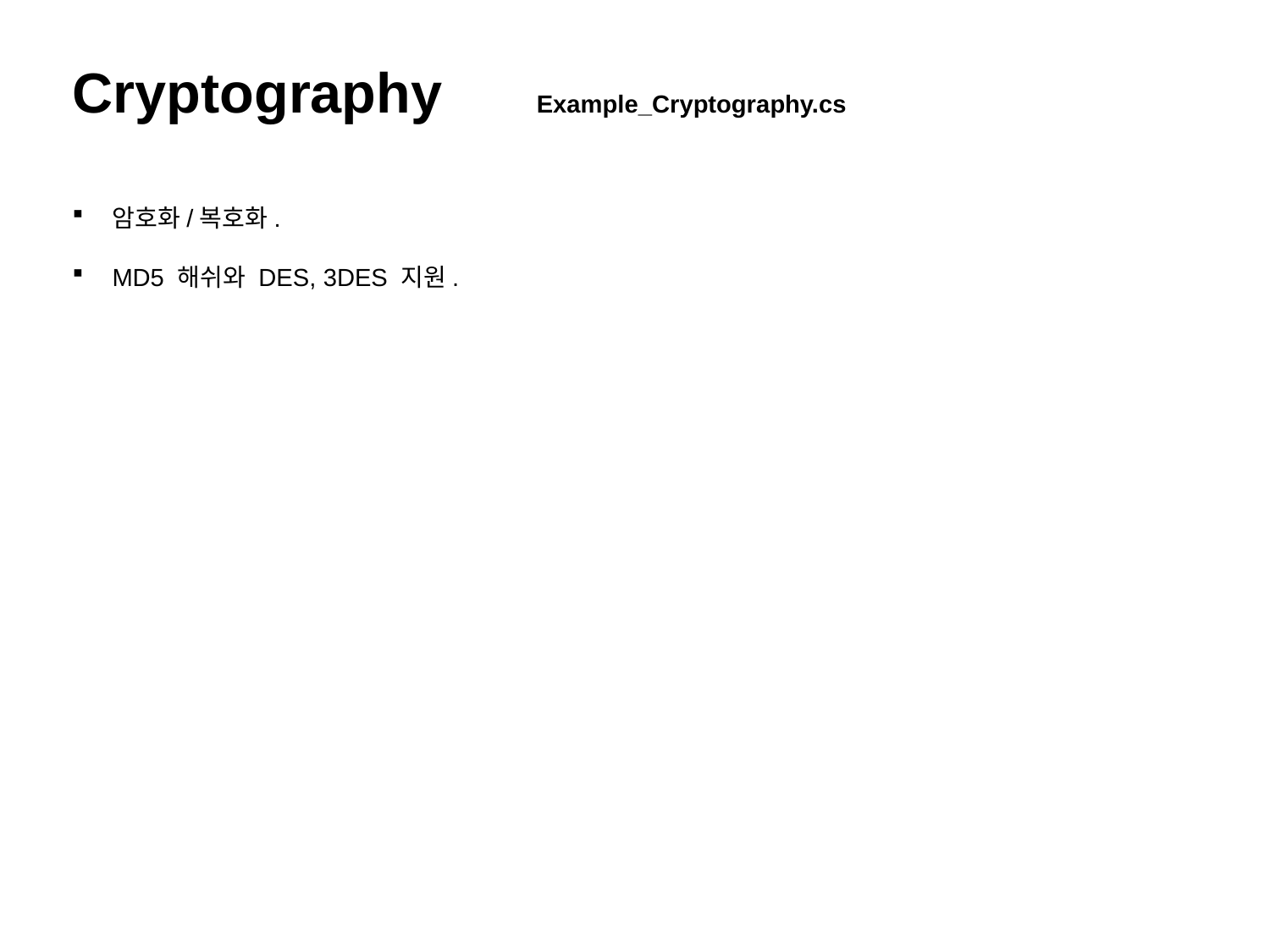

Cryptography      Example_Cryptography.cs
암호화/복호화.
MD5 해쉬와 DES, 3DES 지원.